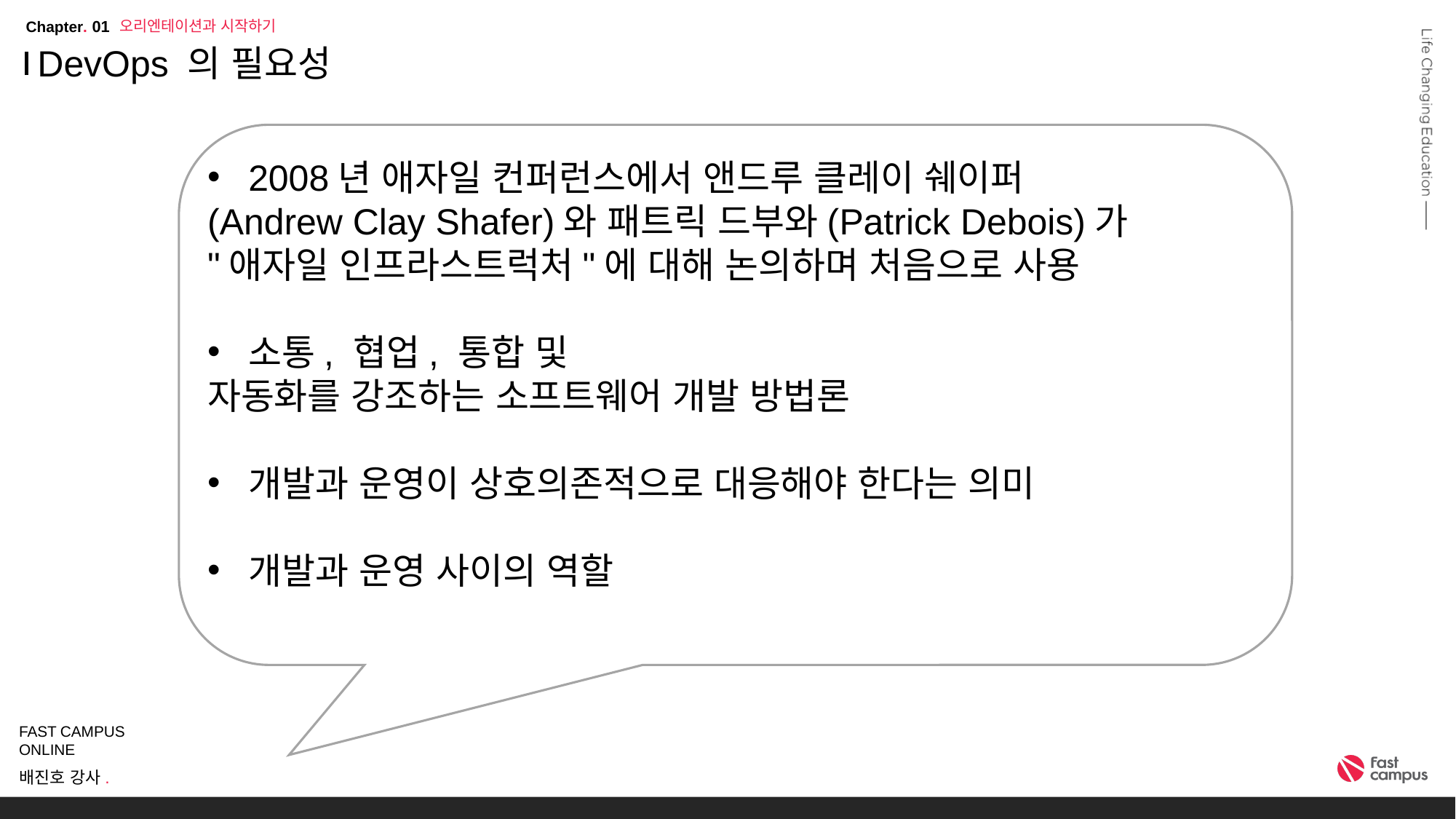

오리엔테이션과 시작하기

01
# DevOps 의 필요성
2008년 애자일 컨퍼런스에서 앤드루 클레이 쉐이퍼
(Andrew Clay Shafer)와 패트릭 드부와(Patrick Debois)가
"애자일 인프라스트럭처"에 대해 논의하며 처음으로 사용

소통, 협업, 통합 및
자동화를 강조하는 소프트웨어 개발 방법론

개발과 운영이 상호의존적으로 대응해야 한다는 의미

개발과 운영 사이의 역할
﻿